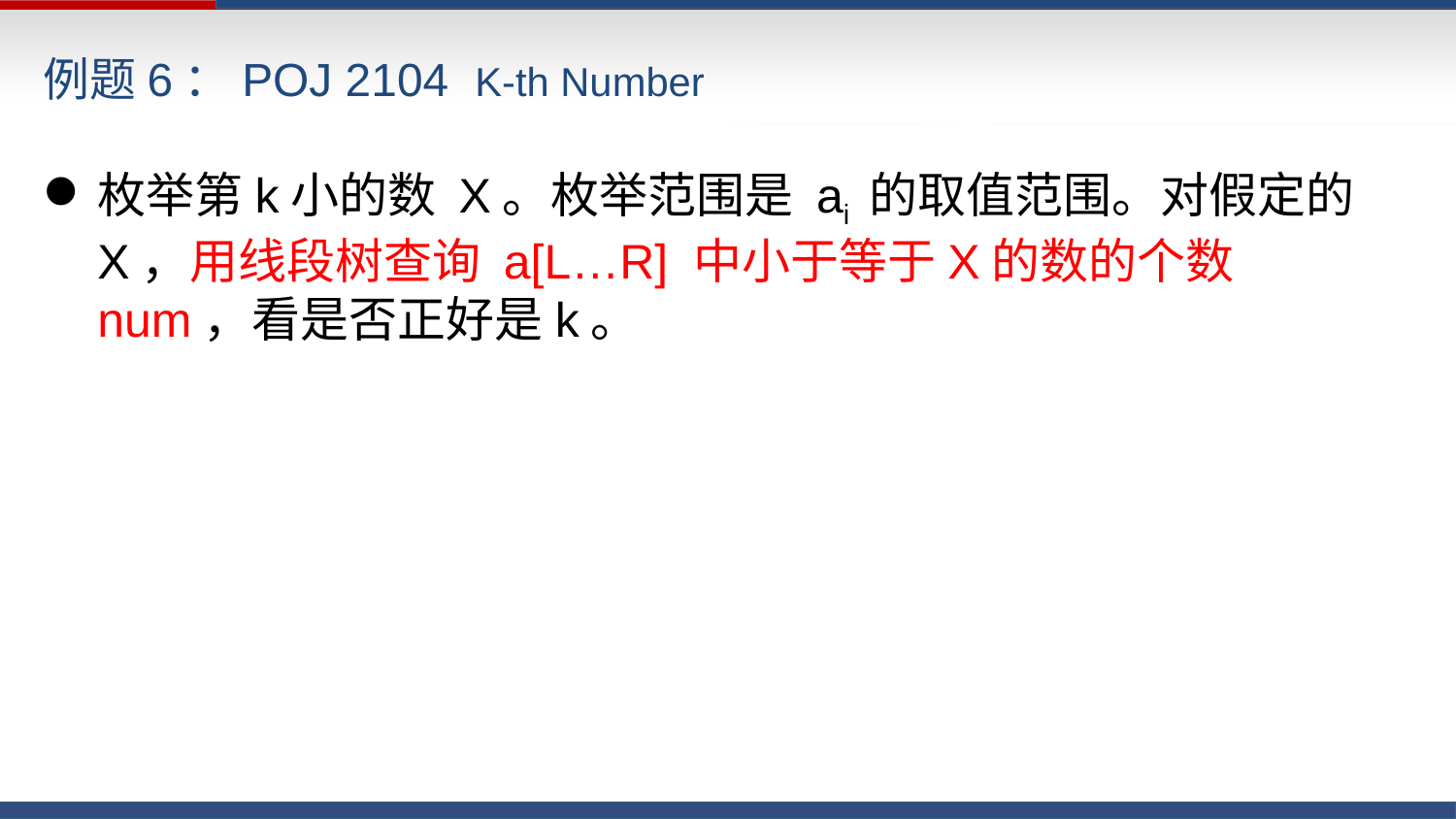

例题6：POJ 2104  K-th Number
枚举第k小的数 X。枚举范围是 ai 的取值范围。对假定的X，用线段树查询 a[L…R] 中小于等于X的数的个数num，看是否正好是k。